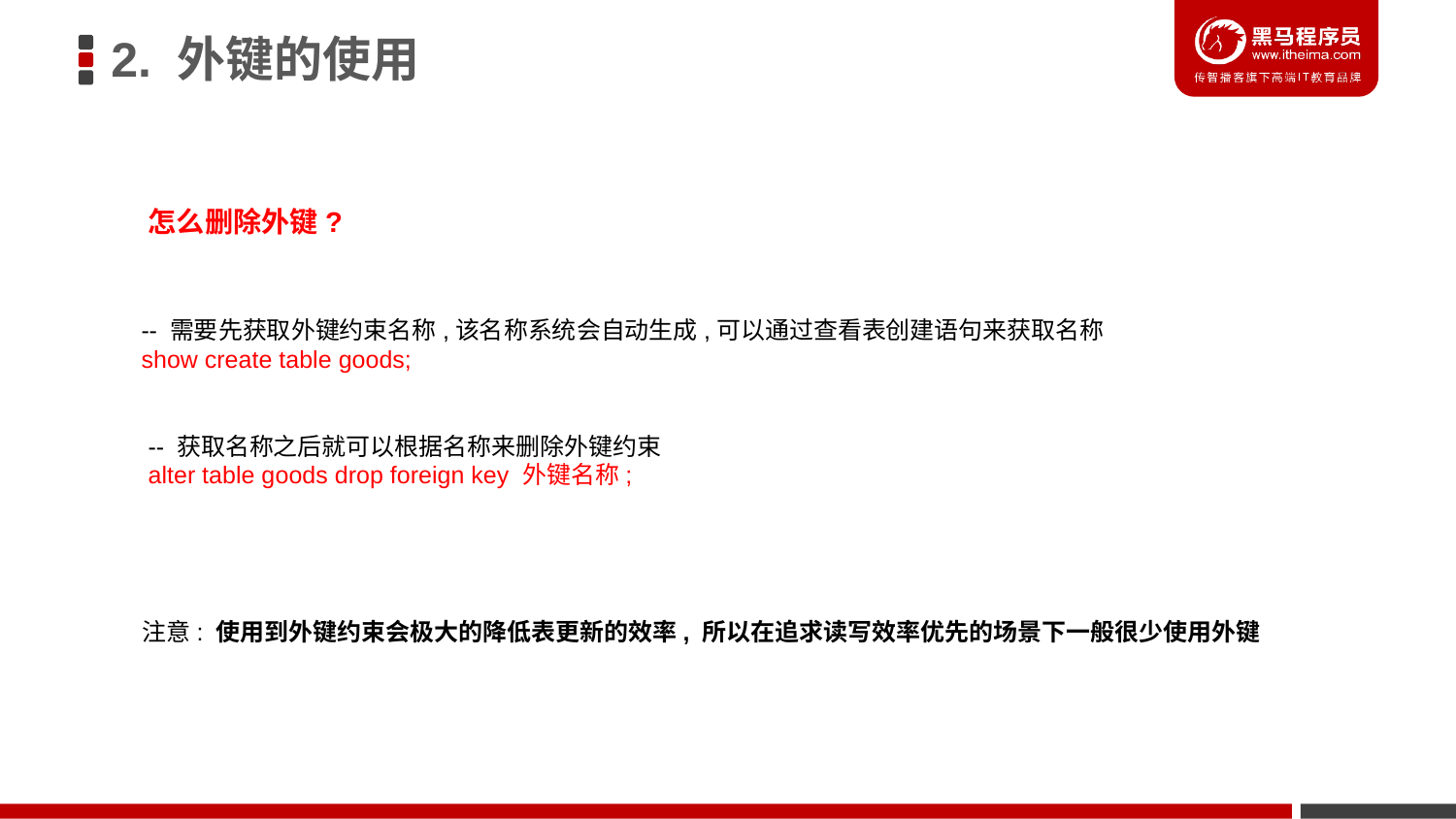

2. 外键的使用
怎么删除外键?
-- 需要先获取外键约束名称,该名称系统会自动生成,可以通过查看表创建语句来获取名称
show create table goods;

 -- 获取名称之后就可以根据名称来删除外键约束
 alter table goods drop foreign key 外键名称;
注意: 使用到外键约束会极大的降低表更新的效率, 所以在追求读写效率优先的场景下一般很少使用外键